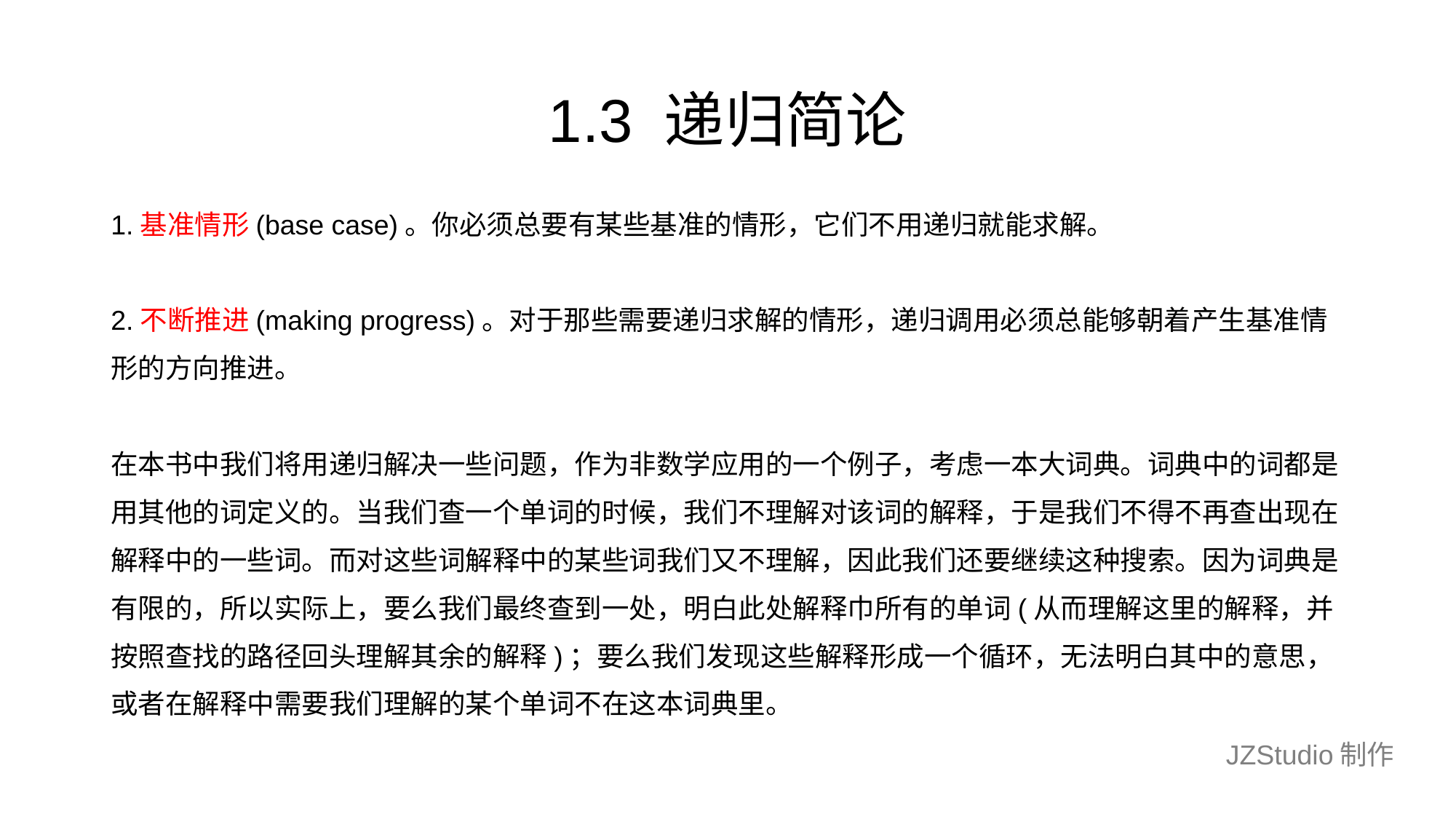

# 1.3 递归简论
1.基准情形(base case)。你必须总要有某些基准的情形，它们不用递归就能求解。

2.不断推进(making progress)。对于那些需要递归求解的情形，递归调用必须总能够朝着产生基准情
形的方向推进。

在本书中我们将用递归解决一些问题，作为非数学应用的一个例子，考虑一本大词典。词典中的词都是
用其他的词定义的。当我们查一个单词的时候，我们不理解对该词的解释，于是我们不得不再查出现在
解释中的一些词。而对这些词解释中的某些词我们又不理解，因此我们还要继续这种搜索。因为词典是
有限的，所以实际上，要么我们最终查到一处，明白此处解释巾所有的单词(从而理解这里的解释，并
按照查找的路径回头理解其余的解释)；要么我们发现这些解释形成一个循环，无法明白其中的意思，
或者在解释中需要我们理解的某个单词不在这本词典里。